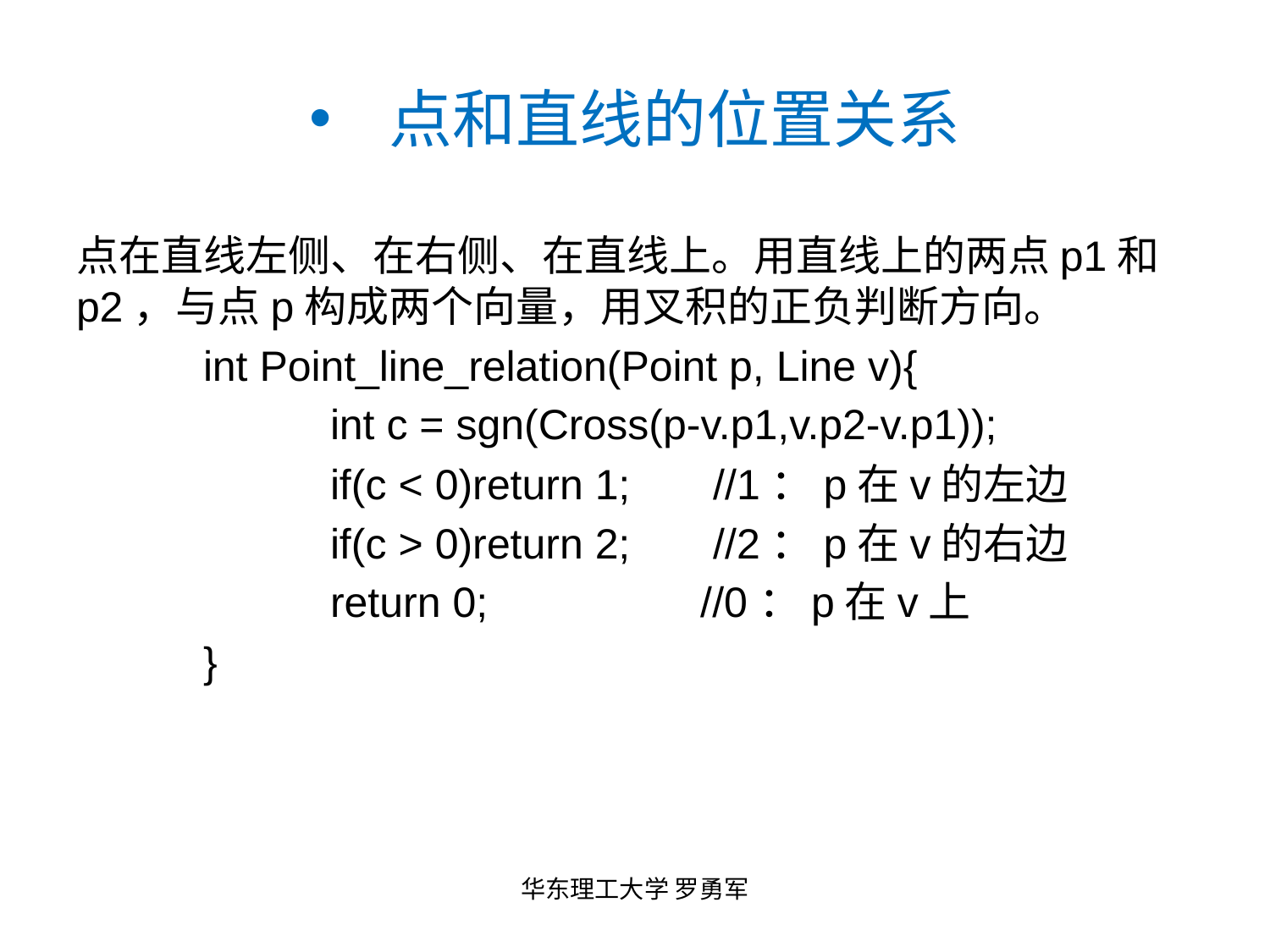

# 点和直线的位置关系
点在直线左侧、在右侧、在直线上。用直线上的两点p1和p2，与点p构成两个向量，用叉积的正负判断方向。
	int Point_line_relation(Point p, Line v){
    		int c = sgn(Cross(p-v.p1,v.p2-v.p1));
    		if(c < 0)return 1;       //1：p在v的左边
    		if(c > 0)return 2;       //2：p在v的右边
    		return 0;                  //0：p在v上
	}

华东理工大学 罗勇军